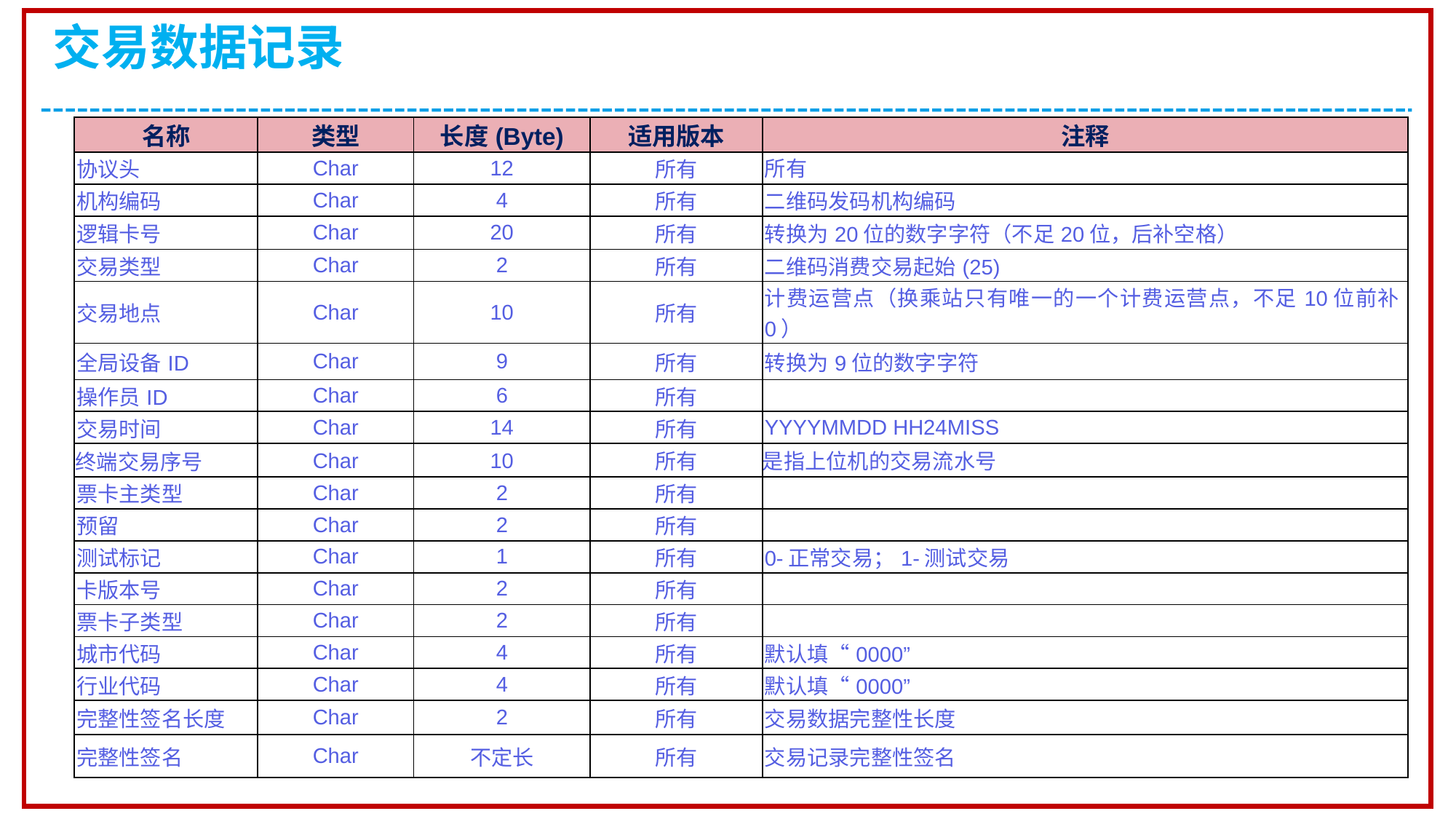

交易数据记录

| 名称 | 类型 | 长度(Byte) | 适用版本 | 注释 |
| --- | --- | --- | --- | --- |
| 协议头 | Char | 12 | 所有 | 所有 |
| 机构编码 | Char | 4 | 所有 | 二维码发码机构编码 |
| 逻辑卡号 | Char | 20 | 所有 | 转换为20位的数字字符（不足20位，后补空格） |
| 交易类型 | Char | 2 | 所有 | 二维码消费交易起始(25) |
| 交易地点 | Char | 10 | 所有 | 计费运营点（换乘站只有唯一的一个计费运营点，不足10位前补0） |
| 全局设备ID | Char | 9 | 所有 | 转换为9位的数字字符 |
| 操作员ID | Char | 6 | 所有 |  |
| 交易时间 | Char | 14 | 所有 | YYYYMMDD HH24MISS |
| 终端交易序号 | Char | 10 | 所有 | 是指上位机的交易流水号 |
| 票卡主类型 | Char | 2 | 所有 |  |
| 预留 | Char | 2 | 所有 |  |
| 测试标记 | Char | 1 | 所有 | 0-正常交易；1-测试交易 |
| 卡版本号 | Char | 2 | 所有 |  |
| 票卡子类型 | Char | 2 | 所有 |  |
| 城市代码 | Char | 4 | 所有 | 默认填“0000” |
| 行业代码 | Char | 4 | 所有 | 默认填“0000” |
| 完整性签名长度 | Char | 2 | 所有 | 交易数据完整性长度 |
| 完整性签名 | Char | 不定长 | 所有 | 交易记录完整性签名 |